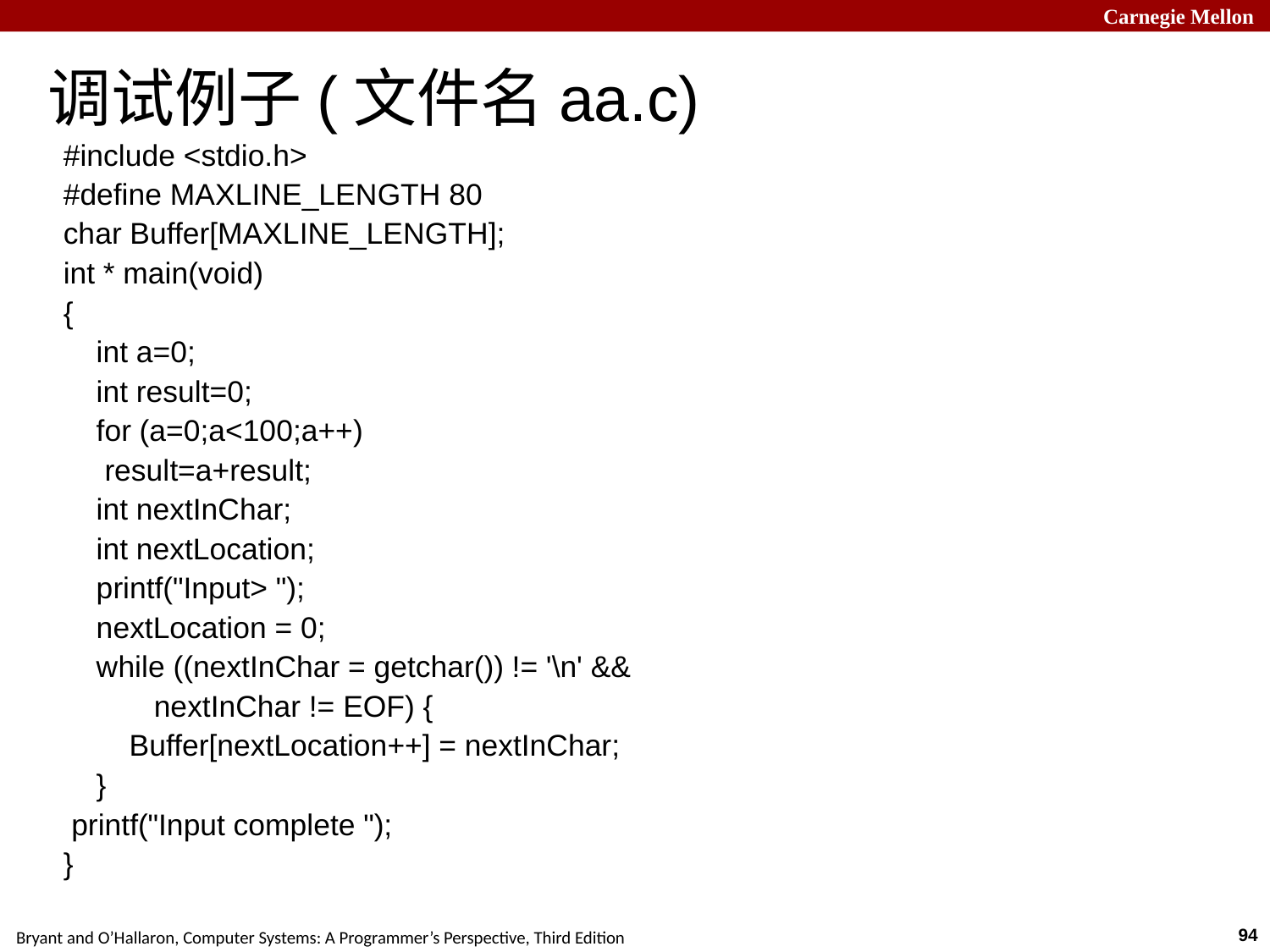

调试例子(文件名aa.c)
#include <stdio.h>
#define MAXLINE_LENGTH 80
char Buffer[MAXLINE_LENGTH];
int * main(void)
{
    int a=0;
    int result=0;
    for (a=0;a<100;a++)
     result=a+result;
    int nextInChar;
    int nextLocation;
    printf("Input> ");
    nextLocation = 0;
    while ((nextInChar = getchar()) != '\n' &&
           nextInChar != EOF) {
        Buffer[nextLocation++] = nextInChar;
    }
 printf("Input complete ");
}